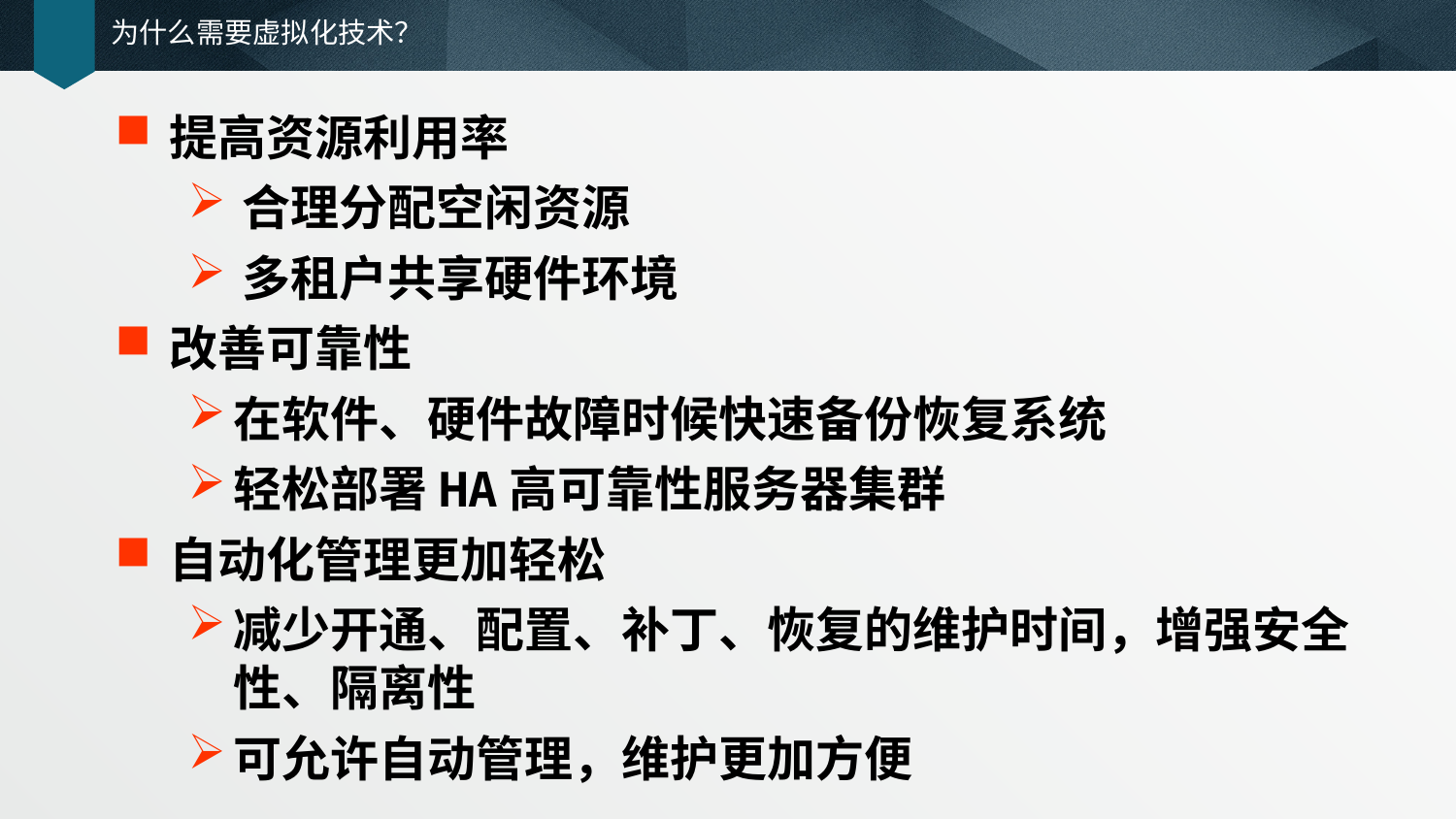

# 为什么需要虚拟化技术？
提高资源利用率
合理分配空闲资源
多租户共享硬件环境
改善可靠性
在软件、硬件故障时候快速备份恢复系统
轻松部署HA高可靠性服务器集群
自动化管理更加轻松
减少开通、配置、补丁、恢复的维护时间，增强安全性、隔离性
可允许自动管理，维护更加方便